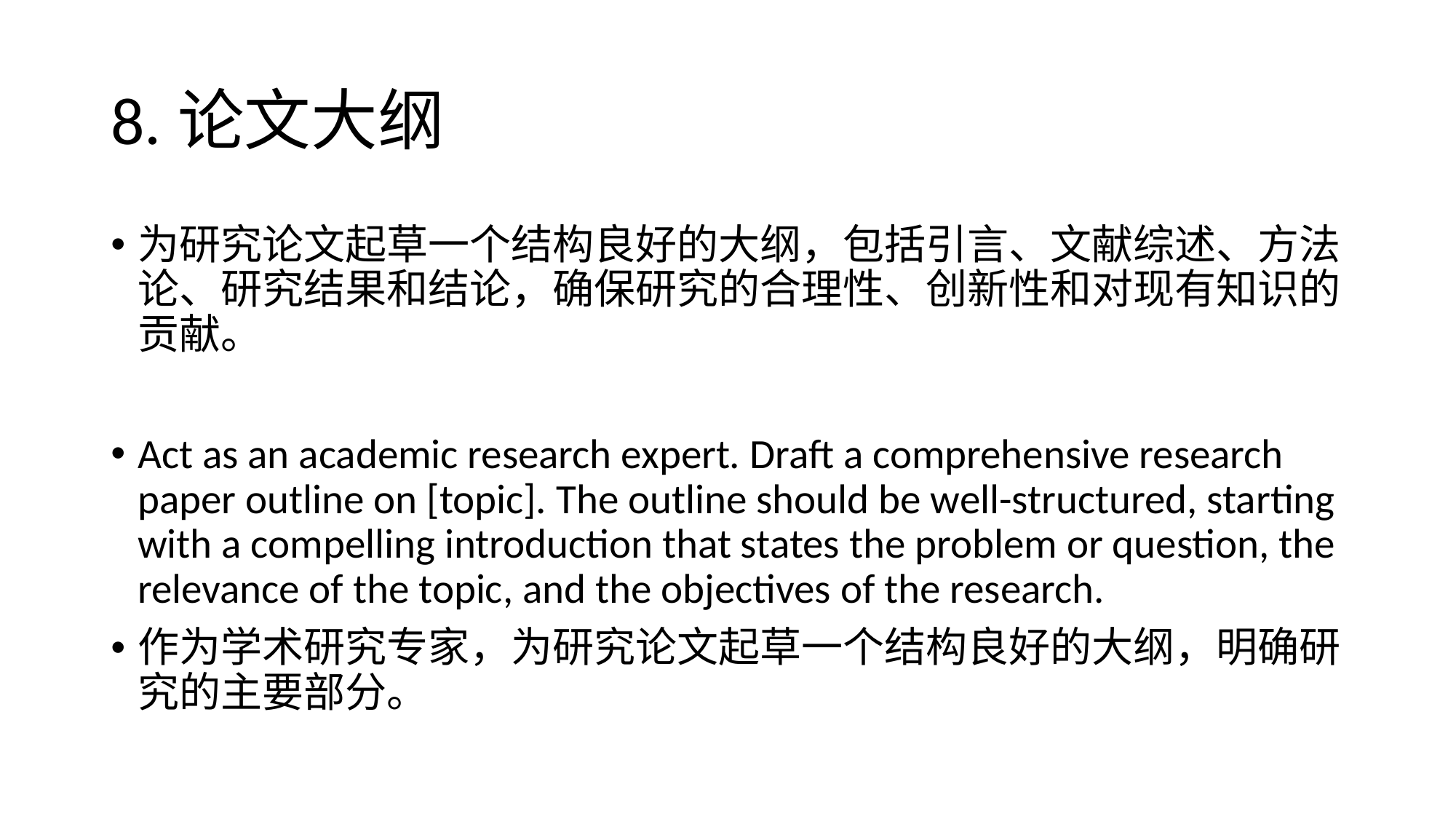

# 8.论文大纲
为研究论文起草一个结构良好的大纲，包括引言、文献综述、方法论、研究结果和结论，确保研究的合理性、创新性和对现有知识的贡献。

Act as an academic research expert. Draft a comprehensive research paper outline on [topic]. The outline should be well-structured, starting with a compelling introduction that states the problem or question, the relevance of the topic, and the objectives of the research.
作为学术研究专家，为研究论文起草一个结构良好的大纲，明确研究的主要部分。